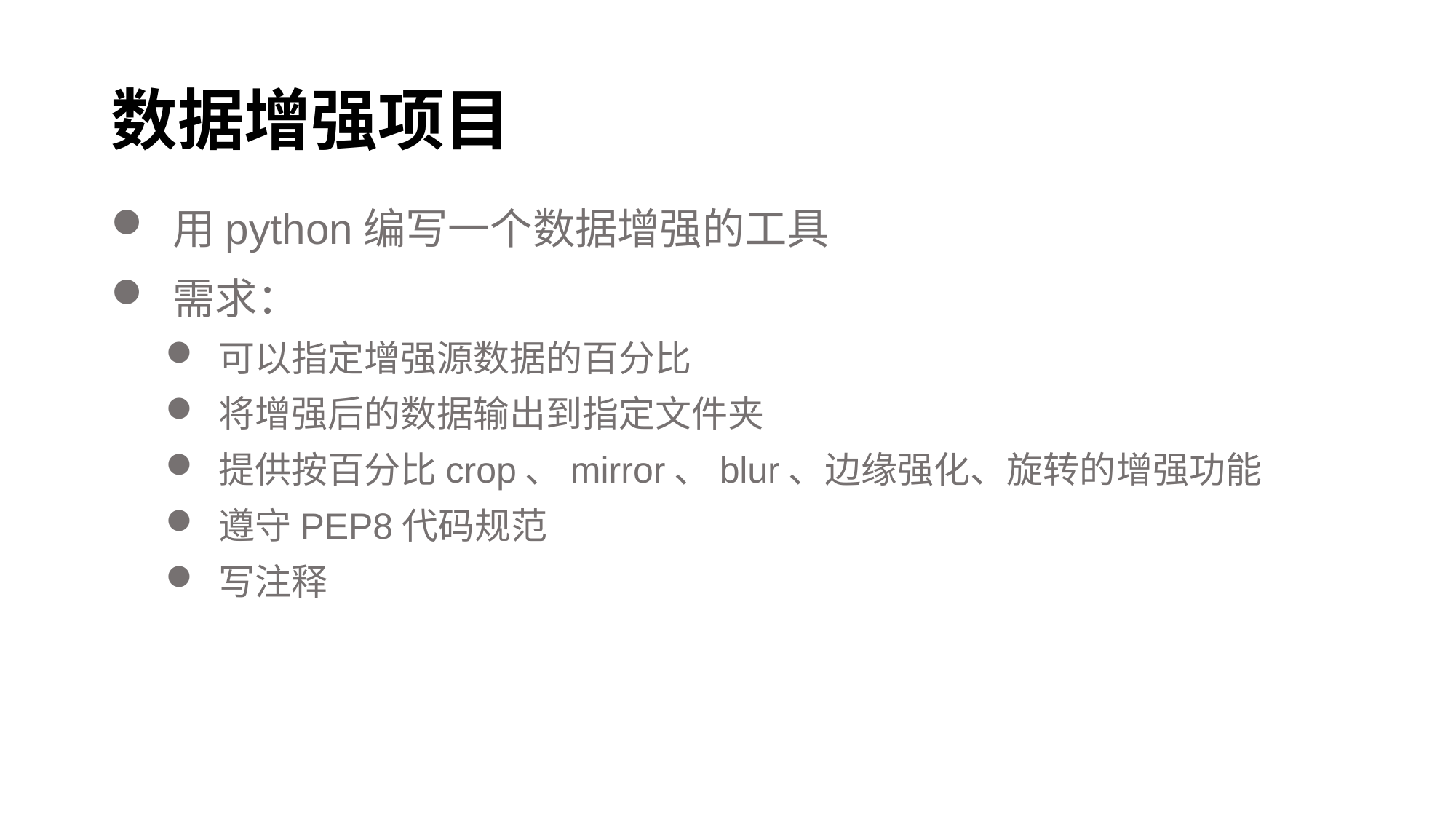

# 数据增强项目
 用python编写一个数据增强的工具
 需求：
 可以指定增强源数据的百分比
 将增强后的数据输出到指定文件夹
 提供按百分比crop、mirror、blur、边缘强化、旋转的增强功能
 遵守PEP8代码规范
 写注释